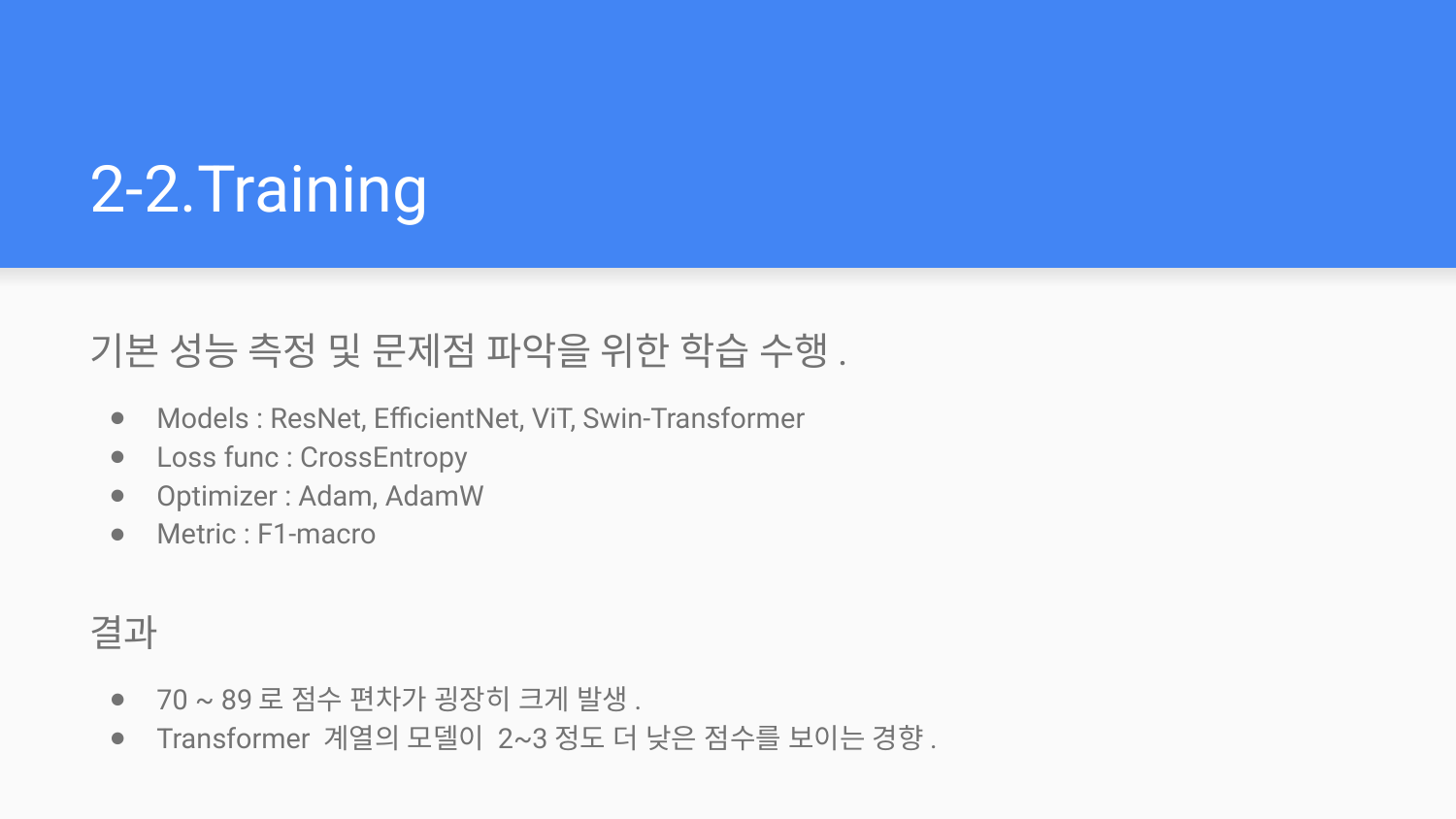

# 2-2.Training
기본 성능 측정 및 문제점 파악을 위한 학습 수행.
Models : ResNet, EfficientNet, ViT, Swin-Transformer
Loss func : CrossEntropy
Optimizer : Adam, AdamW
Metric : F1-macro

결과
70 ~ 89로 점수 편차가 굉장히 크게 발생.
Transformer 계열의 모델이 2~3정도 더 낮은 점수를 보이는 경향.